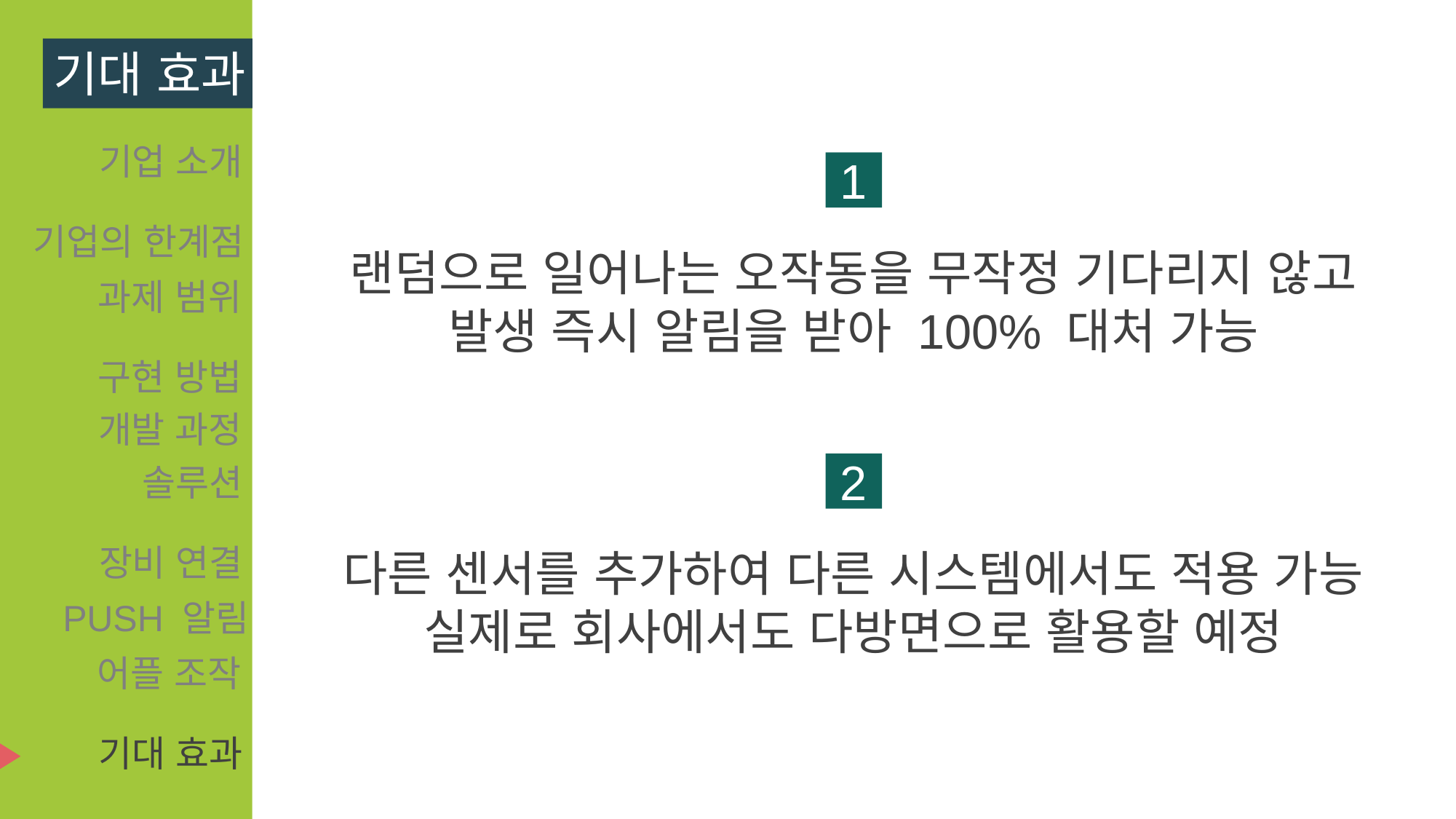

기대 효과
기업 소개
기업의 한계점
과제 범위
구현 방법
솔루션
장비 연결
PUSH 알림
어플 조작
기대 효과
▶

1
랜덤으로 일어나는 오작동을 무작정 기다리지 않고
발생 즉시 알림을 받아 100% 대처 가능
2
다른 센서를 추가하여 다른 시스템에서도 적용 가능
실제로 회사에서도 다방면으로 활용할 예정
개발 과정